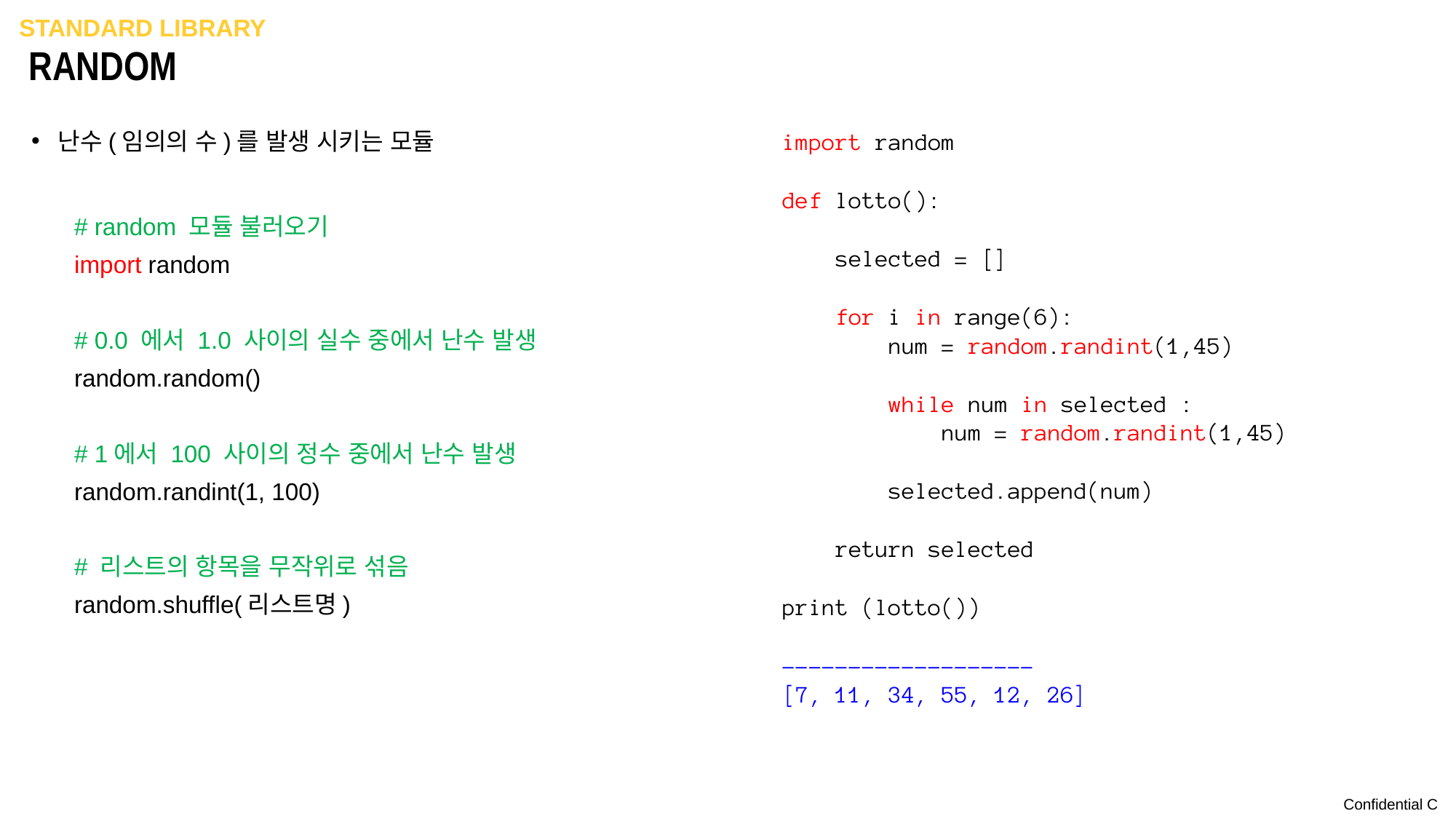

standard LIBRARY
# RANDOM
 난수(임의의 수)를 발생 시키는 모듈
import random

def lotto():

    selected = []

    for i in range(6):
        num = random.randint(1,45)

        while num in selected :
            num = random.randint(1,45)

        selected.append(num)

    return selected

print (lotto())

-------------------
[7, 11, 34, 55, 12, 26]
# random 모듈 불러오기
import random

# 0.0 에서 1.0 사이의 실수 중에서 난수 발생
random.random()

# 1에서 100 사이의 정수 중에서 난수 발생
random.randint(1, 100)

# 리스트의 항목을 무작위로 섞음
random.shuffle(리스트명)